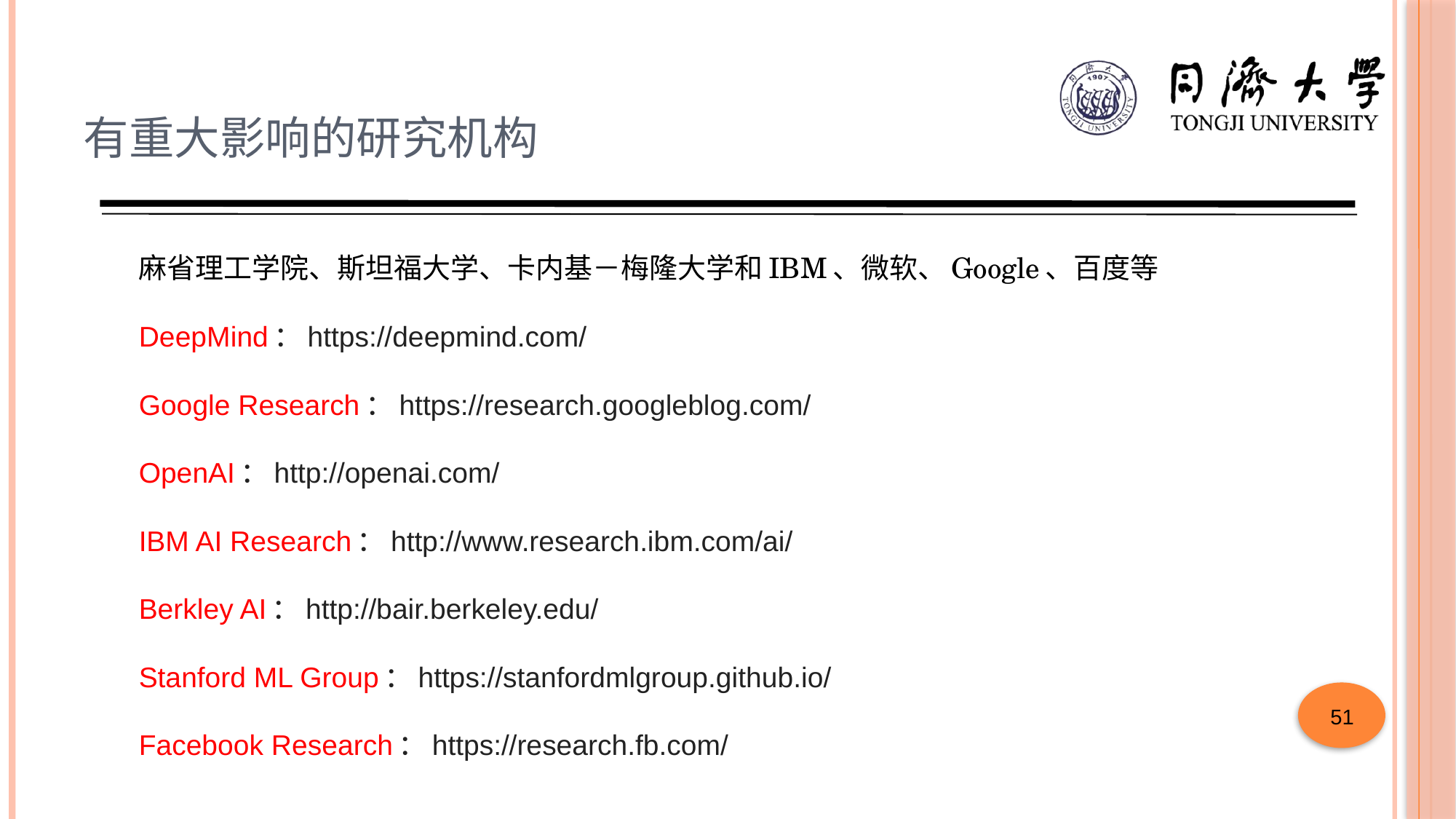

# 有重大影响的研究机构

麻省理工学院、斯坦福大学、卡内基－梅隆大学和IBM、微软、Google、百度等
DeepMind：https://deepmind.com/
Google Research：https://research.googleblog.com/
OpenAI：http://openai.com/
IBM AI Research：http://www.research.ibm.com/ai/
Berkley AI：http://bair.berkeley.edu/
Stanford ML Group：https://stanfordmlgroup.github.io/
Facebook Research：https://research.fb.com/

51